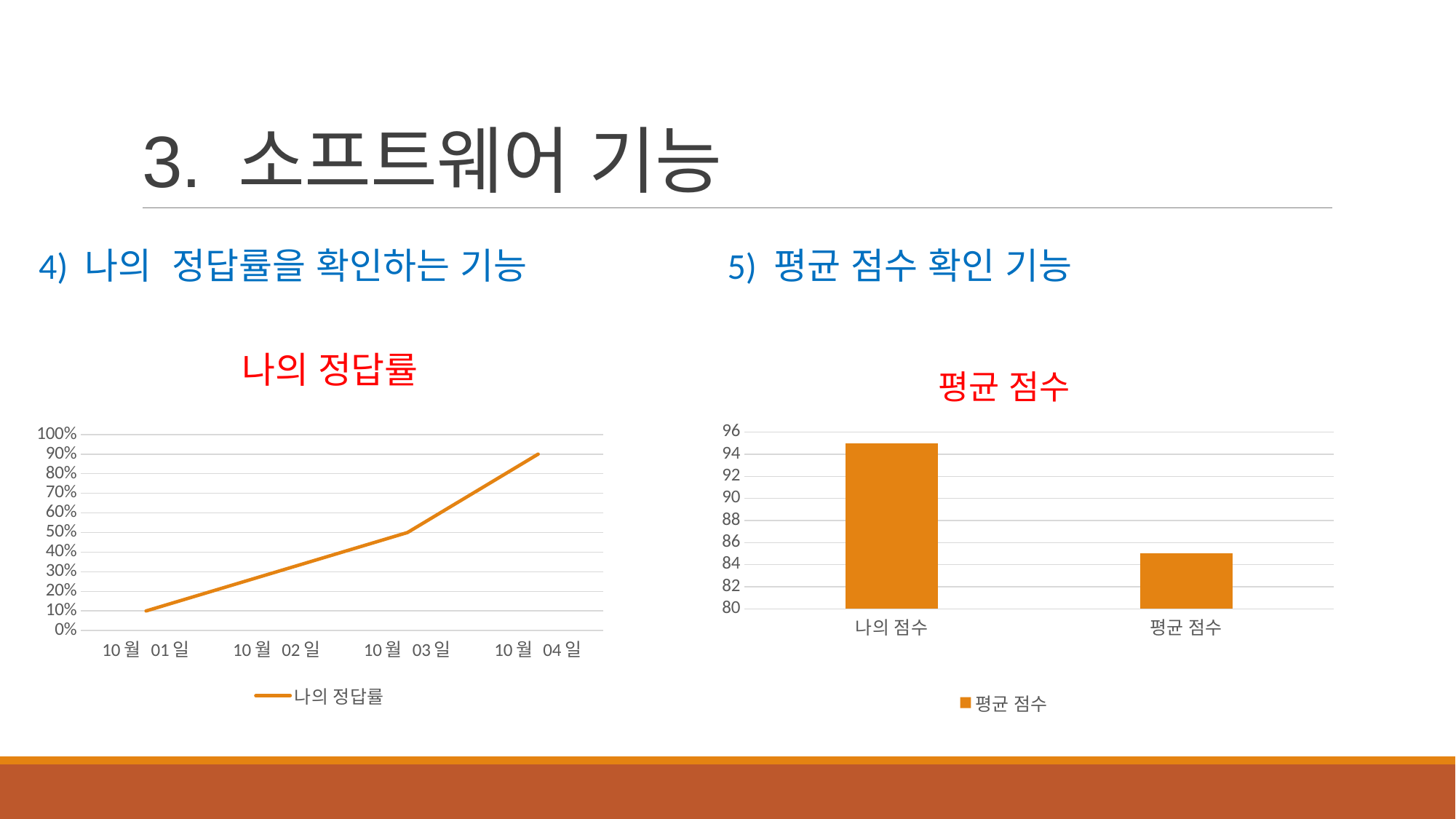

# 3. 소프트웨어 기능

### Chart: 정답율

| Category |
|---|

4) 나의  정답률을 확인하는 기능
5) 평균 점수 확인 기능

### Chart: 나의 정답률

| Category | 나의 정답률 |
|---|---|
| 10월 01일 | 0.1 |
| 10월 02일 | 0.3 |
| 10월 03일 | 0.5 |
| 10월 04일 | 0.9 |

### Chart: 평균 점수

| Category | 평균 점수 |
|---|---|
| 나의 점수 | 95.0 |
| 평균 점수 | 85.0 |